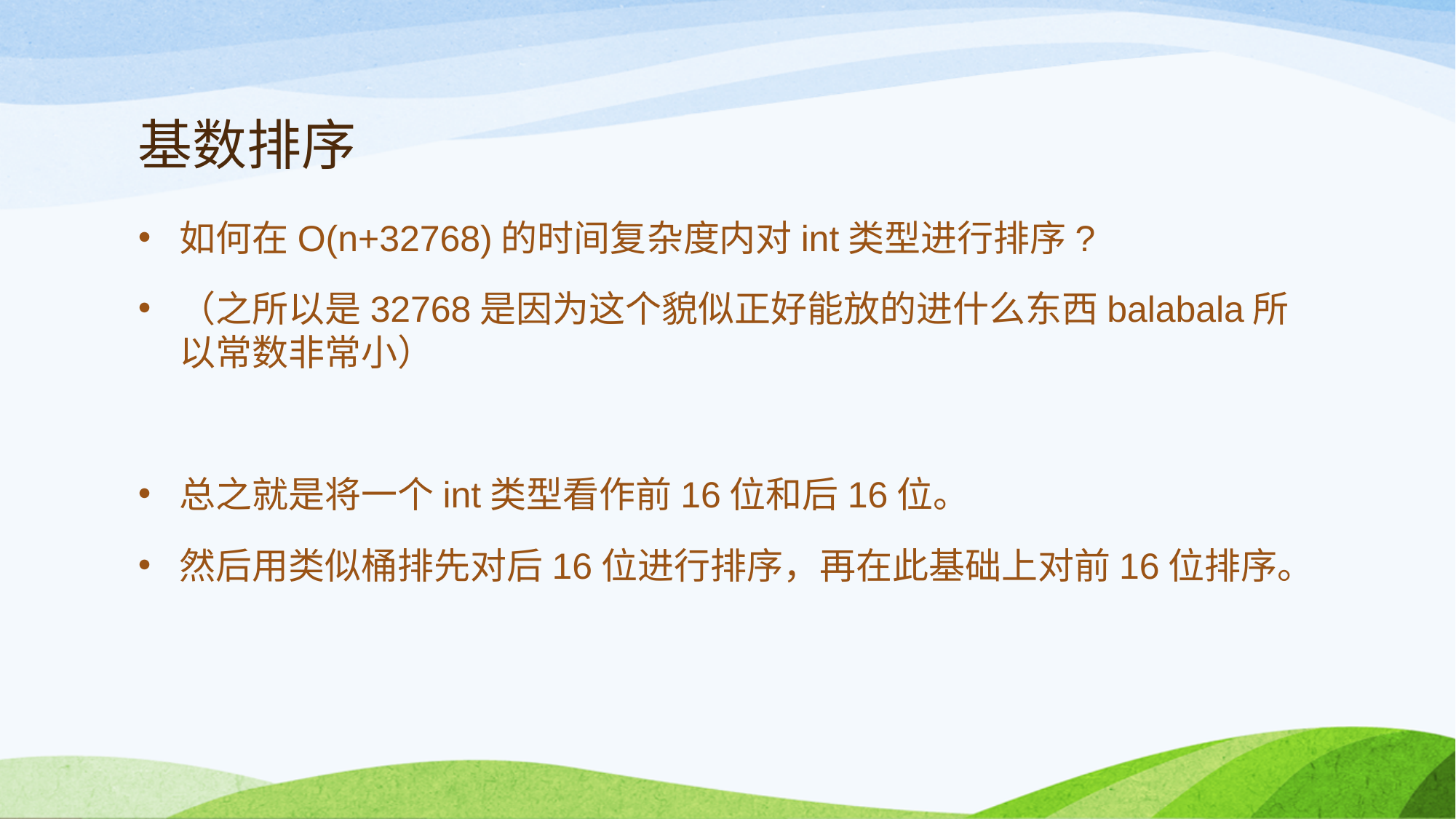

# 基数排序
如何在O(n+32768)的时间复杂度内对int类型进行排序?
（之所以是32768是因为这个貌似正好能放的进什么东西balabala所以常数非常小）

总之就是将一个int类型看作前16位和后16位。
然后用类似桶排先对后16位进行排序，再在此基础上对前16位排序。